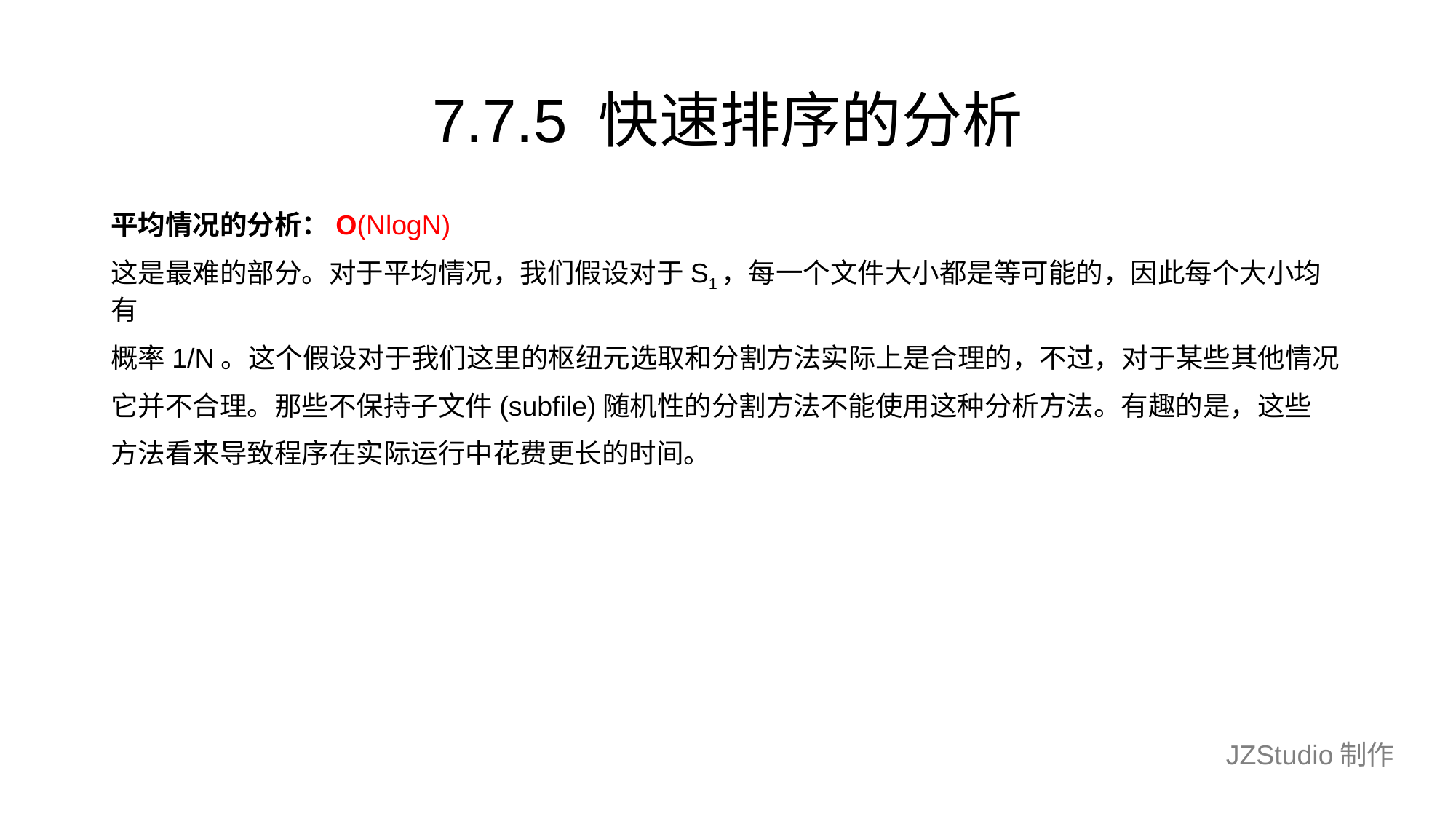

# 7.7.5 快速排序的分析
平均情况的分析：O(NlogN)
这是最难的部分。对于平均情况，我们假设对于S1，每一个文件大小都是等可能的，因此每个大小均有
概率1/N。这个假设对于我们这里的枢纽元选取和分割方法实际上是合理的，不过，对于某些其他情况
它并不合理。那些不保持子文件(subfile)随机性的分割方法不能使用这种分析方法。有趣的是，这些
方法看来导致程序在实际运行中花费更长的时间。